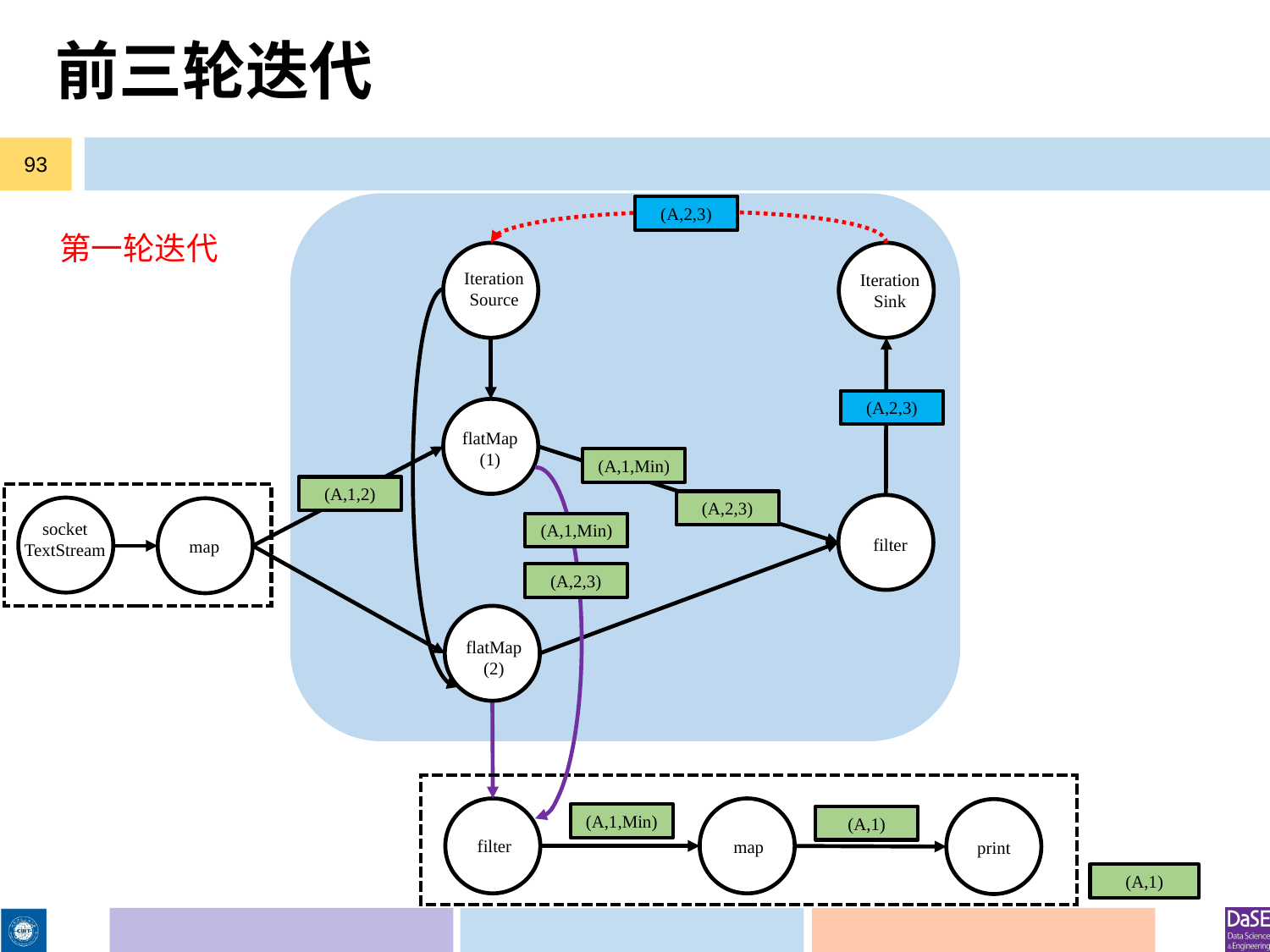

# 前三轮迭代
93

(A,2,3)
第一轮迭代

Iteration
Source
Iteration
Sink
(A,2,3)

flatMap
(1)
(A,1,Min)

(A,1,2)

(A,2,3)

map
socket
TextStream
(A,1,Min)
filter
(A,2,3)

flatMap
(2)

filter

map

print
(A,1,Min)
(A,1)
(A,1)